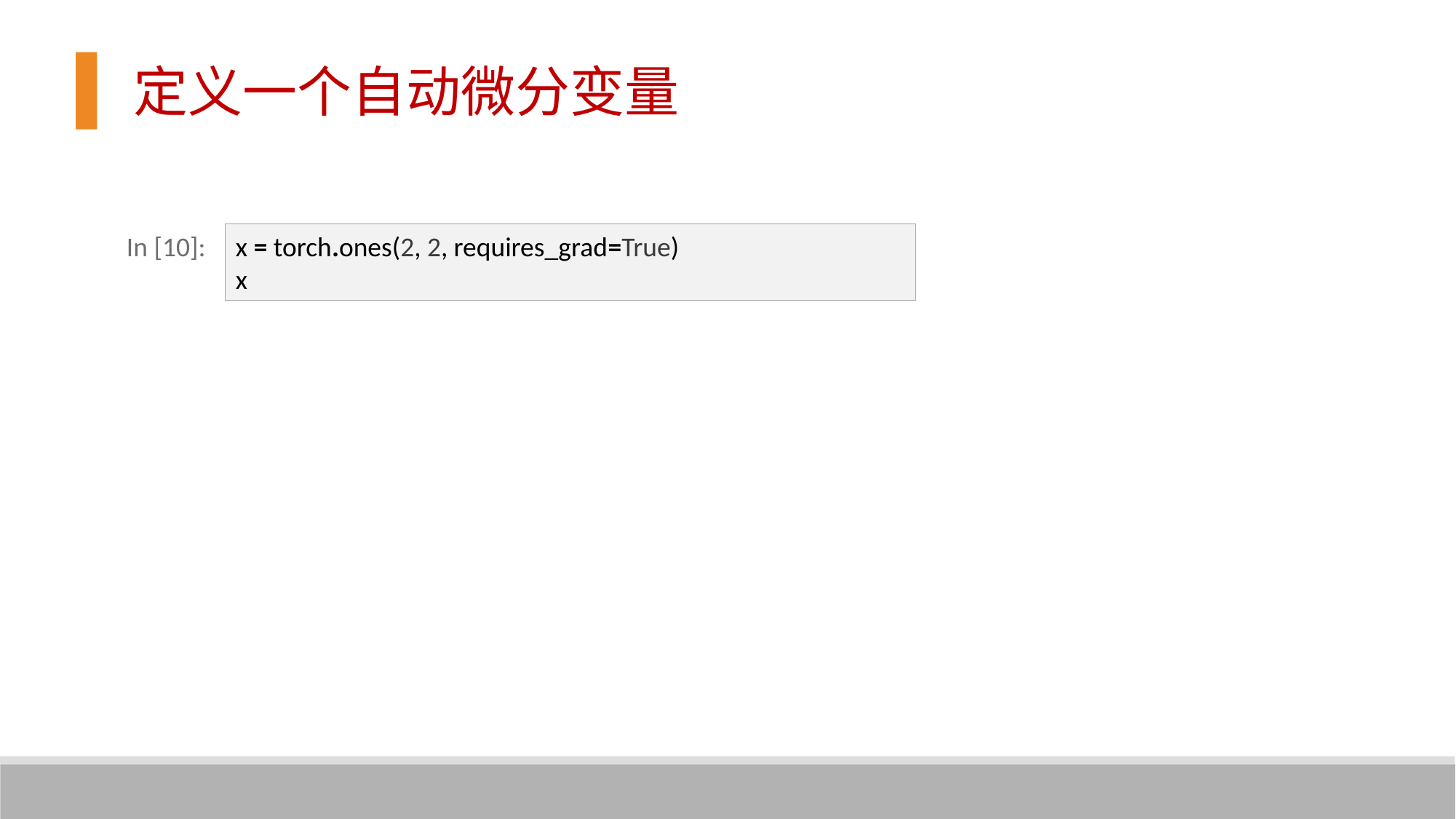

定义一个自动微分变量
In [10]:
x = torch.ones(2, 2, requires_grad=True)
x